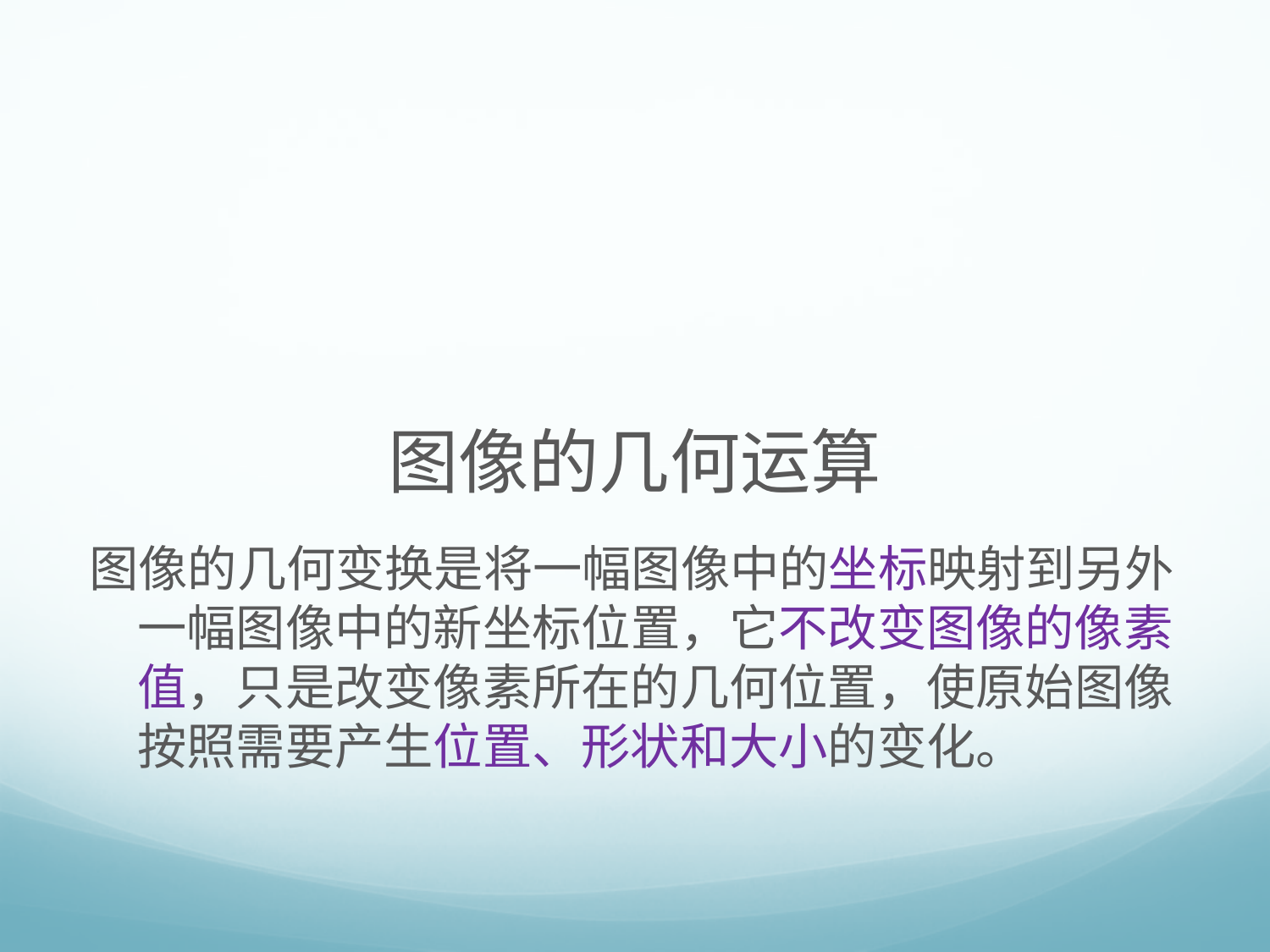

#

图像的几何运算
图像的几何变换是将一幅图像中的坐标映射到另外一幅图像中的新坐标位置，它不改变图像的像素值，只是改变像素所在的几何位置，使原始图像按照需要产生位置、形状和大小的变化。